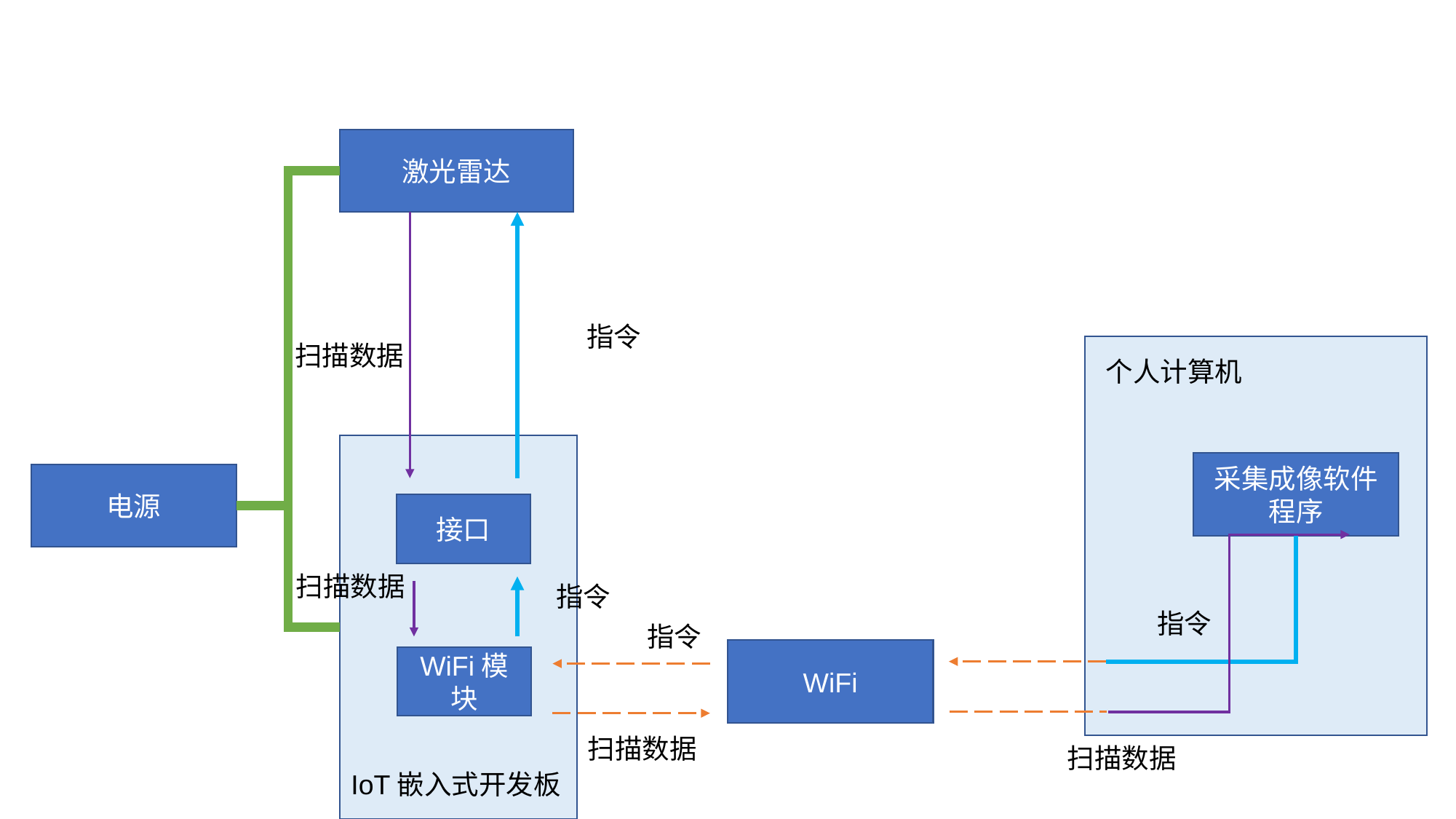

激光雷达
指令
扫描数据

个人计算机

采集成像软件程序
电源
接口
扫描数据
指令
指令
指令
WiFi
WiFi模块
扫描数据
扫描数据
IoT嵌入式开发板